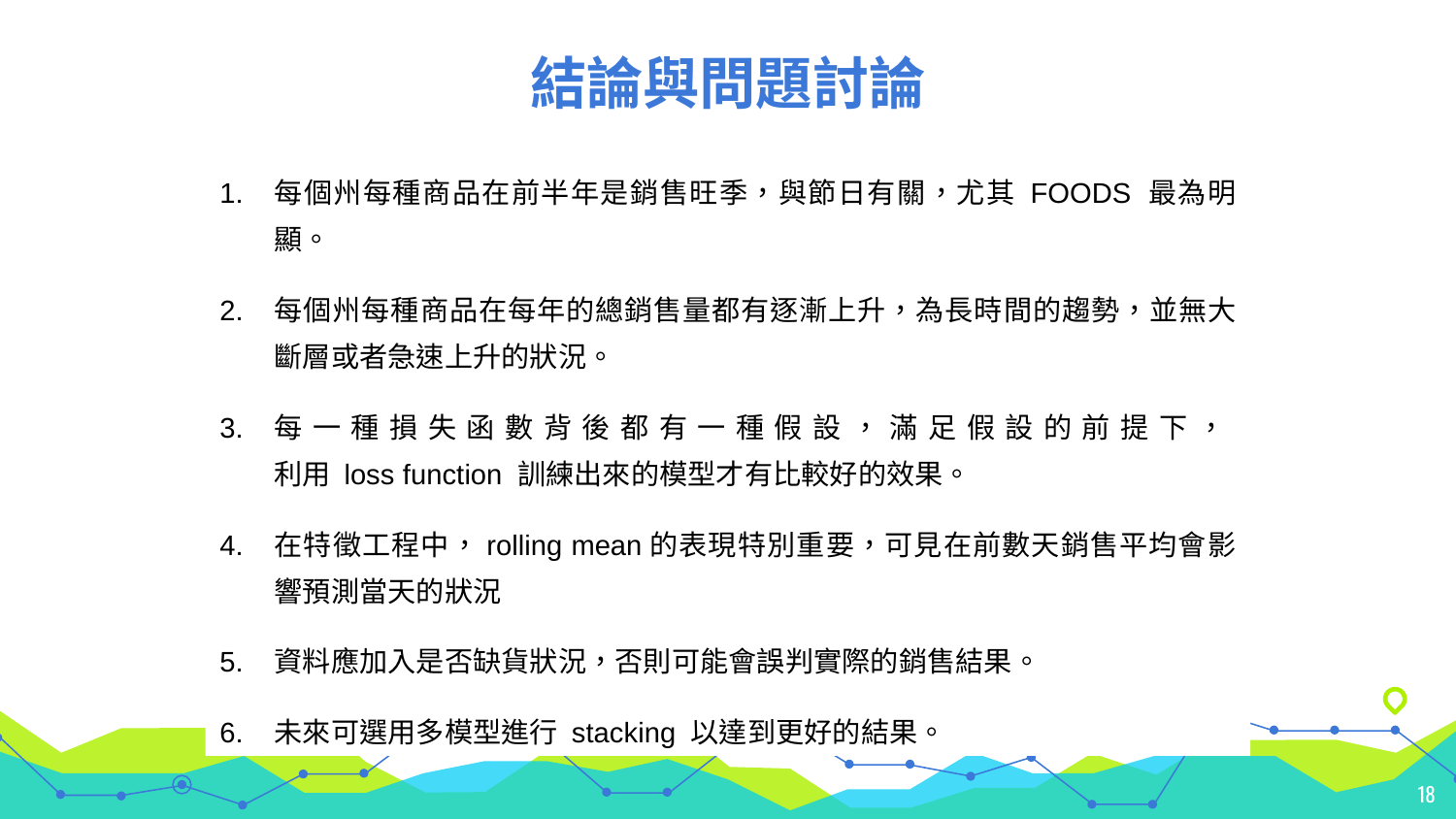

# 結論與問題討論
每個州每種商品在前半年是銷售旺季，與節日有關，尤其 FOODS 最為明顯。
每個州每種商品在每年的總銷售量都有逐漸上升，為長時間的趨勢，並無大斷層或者急速上升的狀況。
每一種損失函數背後都有一種假設，滿足假設的前提下，
利用 loss function 訓練出來的模型才有比較好的效果。
在特徵工程中，rolling mean的表現特別重要，可見在前數天銷售平均會影響預測當天的狀況
資料應加入是否缺貨狀況，否則可能會誤判實際的銷售結果。
未來可選用多模型進行 stacking 以達到更好的結果。
18